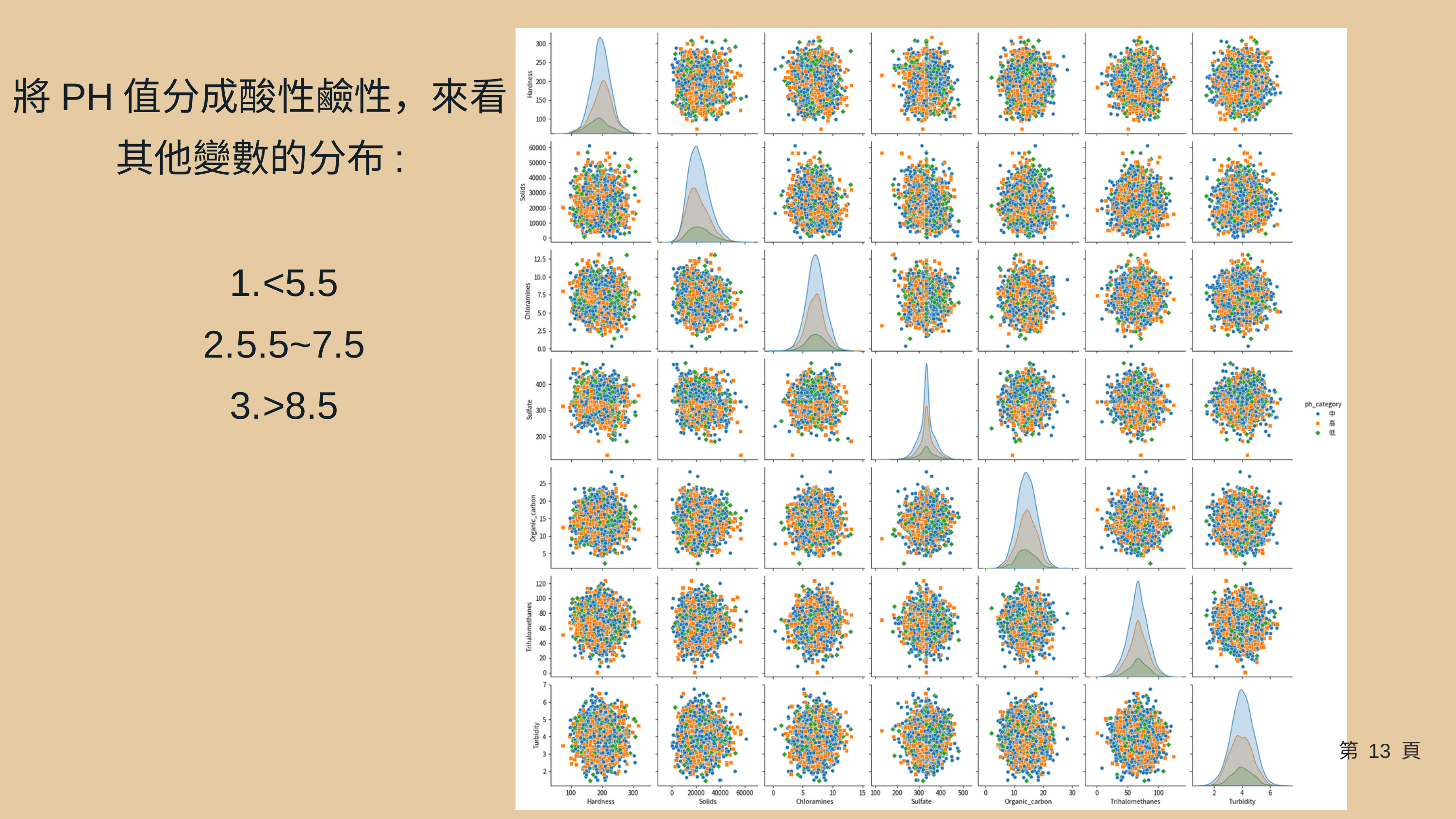

將PH值分成酸性鹼性，來看其他變數的分布:
<5.5
5.5~7.5
>8.5
第 13 頁